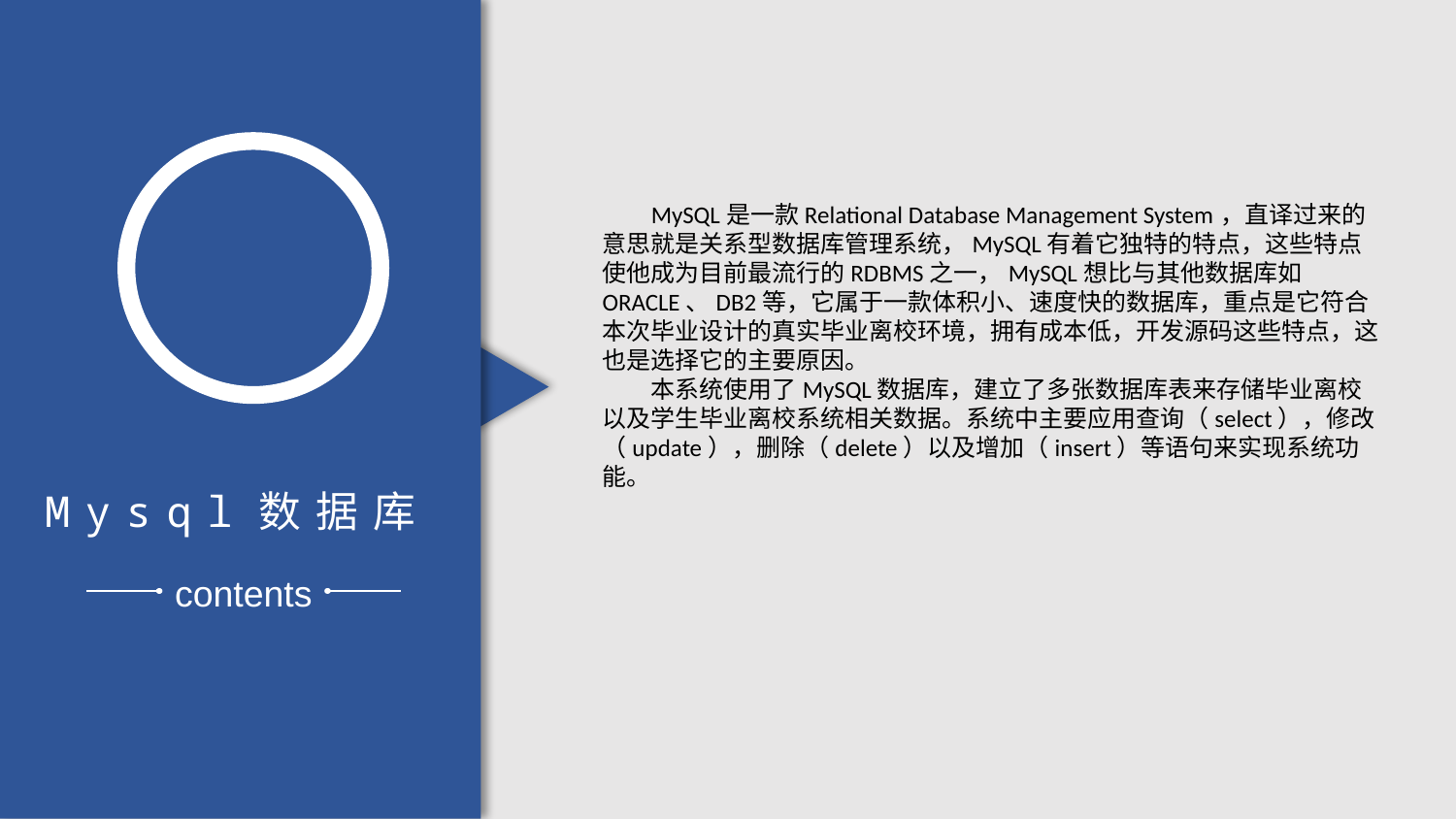

Mysql数据库
contents

MySQL是一款Relational Database Management System，直译过来的意思就是关系型数据库管理系统，MySQL有着它独特的特点，这些特点使他成为目前最流行的RDBMS之一，MySQL想比与其他数据库如ORACLE、DB2等，它属于一款体积小、速度快的数据库，重点是它符合本次毕业设计的真实毕业离校环境，拥有成本低，开发源码这些特点，这也是选择它的主要原因。
本系统使用了MySQL数据库，建立了多张数据库表来存储毕业离校以及学生毕业离校系统相关数据。系统中主要应用查询（select），修改（update），删除（delete）以及增加（insert）等语句来实现系统功能。